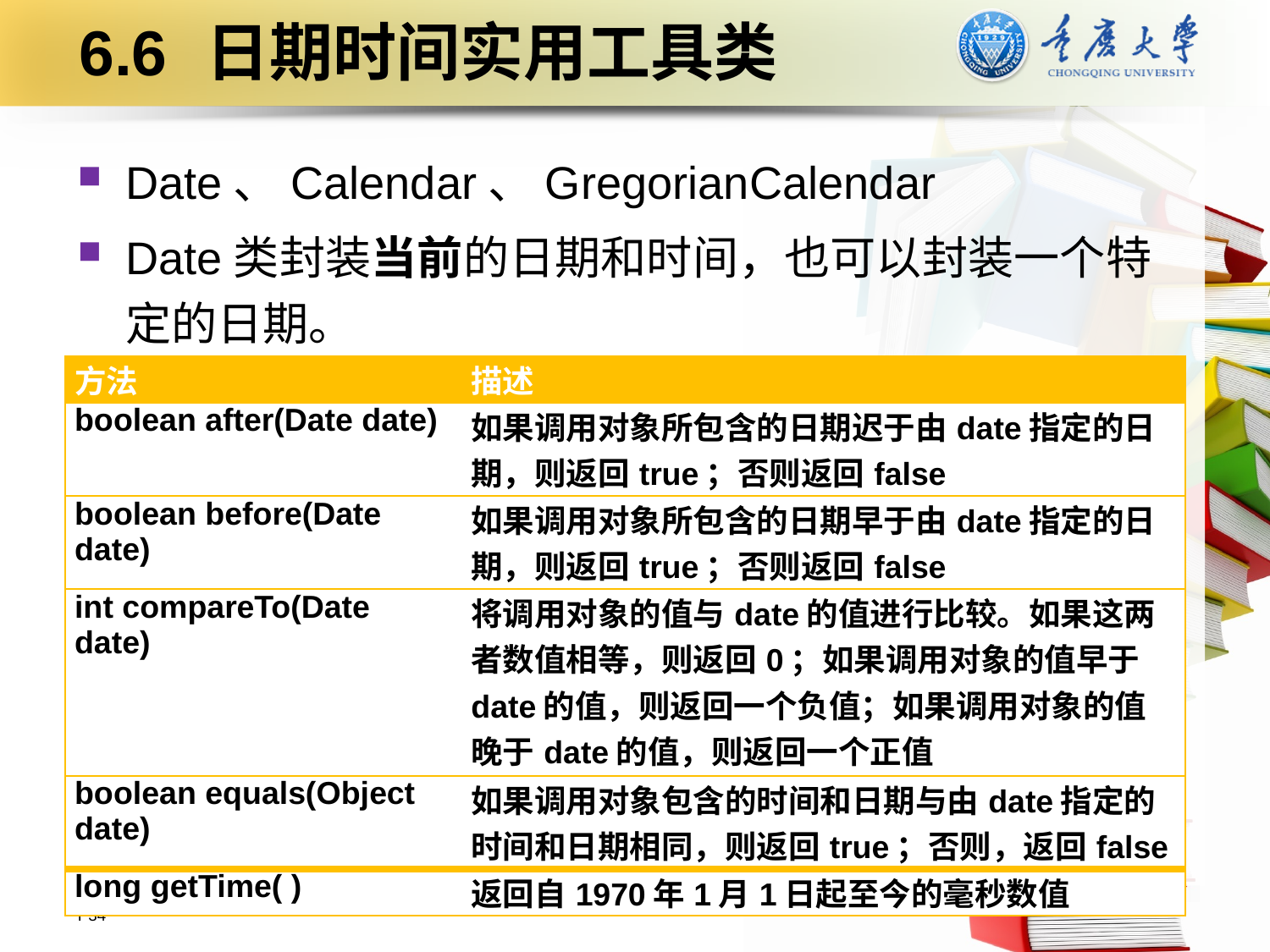

# 6.6	日期时间实用工具类
Date、Calendar、GregorianCalendar
Date类封装当前的日期和时间，也可以封装一个特定的日期。

| 方法 | 描述 |
| --- | --- |
| boolean after(Date date) | 如果调用对象所包含的日期迟于由date指定的日期，则返回true；否则返回false |
| boolean before(Date date) | 如果调用对象所包含的日期早于由date指定的日期，则返回true；否则返回false |
| int compareTo(Date date) | 将调用对象的值与date的值进行比较。如果这两者数值相等，则返回0；如果调用对象的值早于date的值，则返回一个负值；如果调用对象的值晚于date的值，则返回一个正值 |
| boolean equals(Object date) | 如果调用对象包含的时间和日期与由date指定的时间和日期相同，则返回true；否则，返回false |
| long getTime( ) | 返回自1970年1月1日起至今的毫秒数值 |
P34